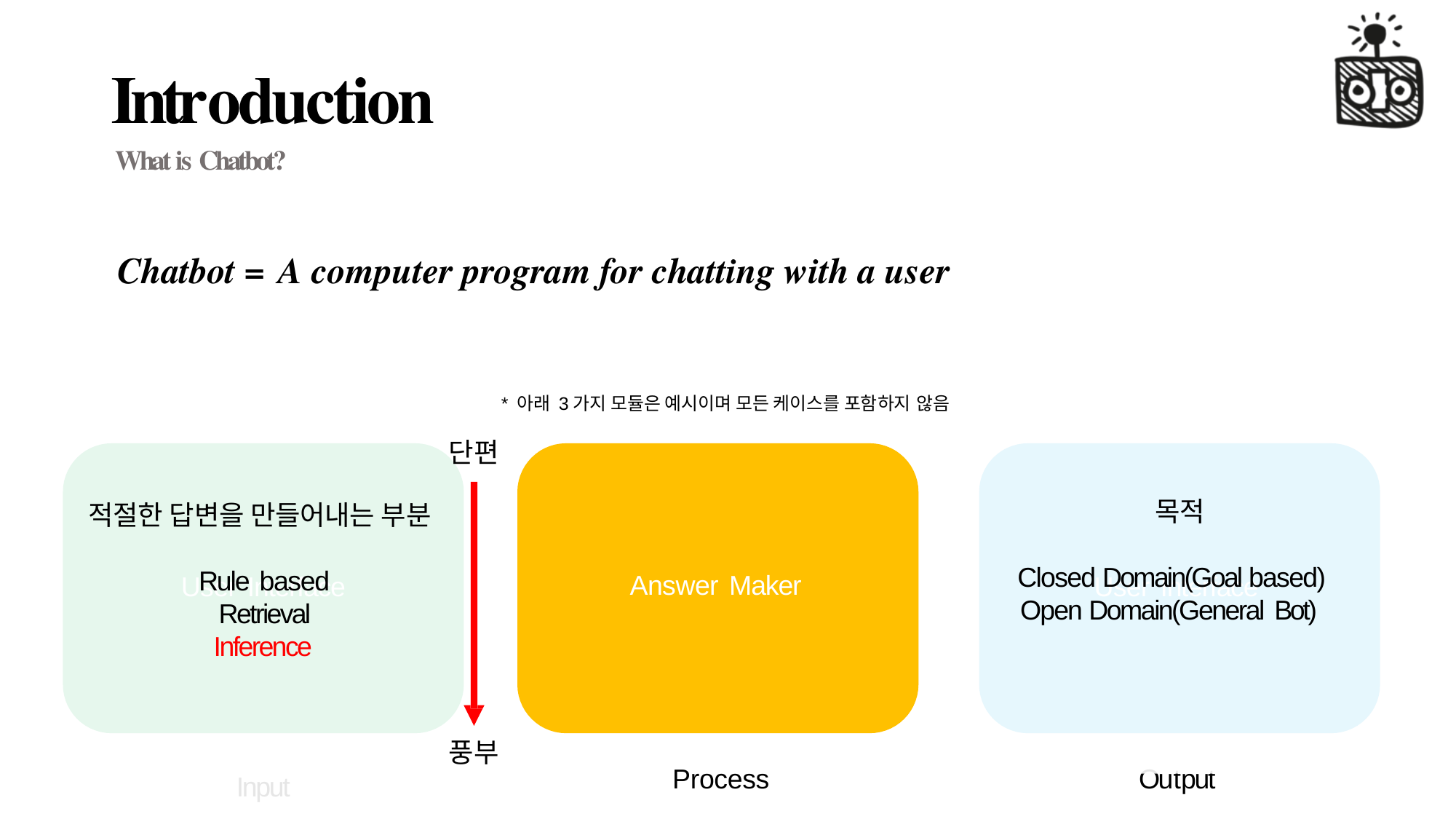

# Introduction
What is Chatbot?
Chatbot = A computer program for chatting with a user

* 아래 3가지 모듈은 예시이며 모든 케이스를 포함하지 않음
단편

목적
적절한 답변을 만들어내는 부분
Closed Domain(Goal based)  Open Domain(General Bot)
Rule based  Retrieval  Inference
Answer Maker
User Interface

Input
User Interface
풍부
Process
Output